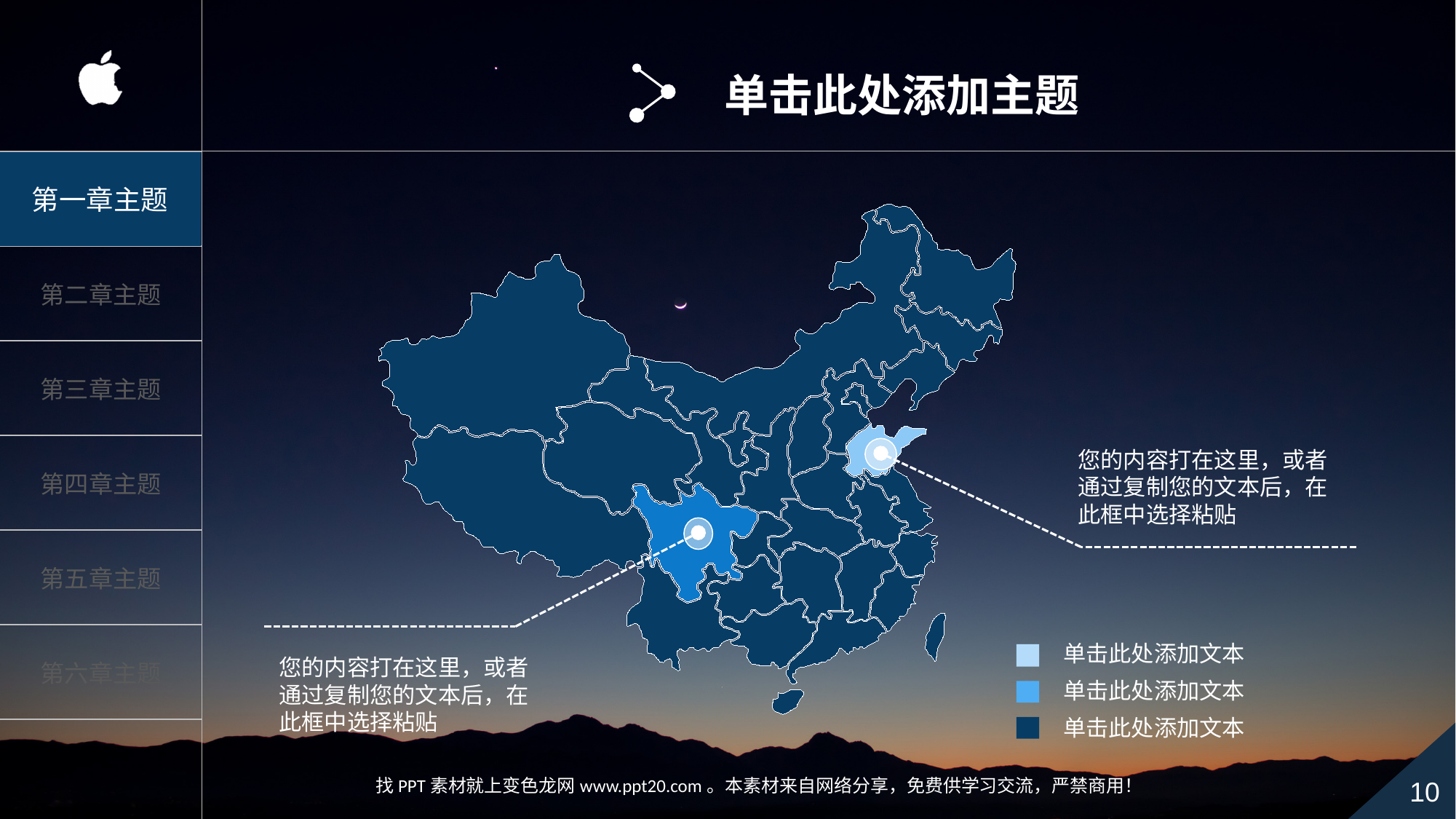

单击此处添加主题

单击此处添加文本

单击此处添加文本

单击此处添加文本

您的内容打在这里，或者通过复制您的文本后，在此框中选择粘贴

您的内容打在这里，或者通过复制您的文本后，在此框中选择粘贴